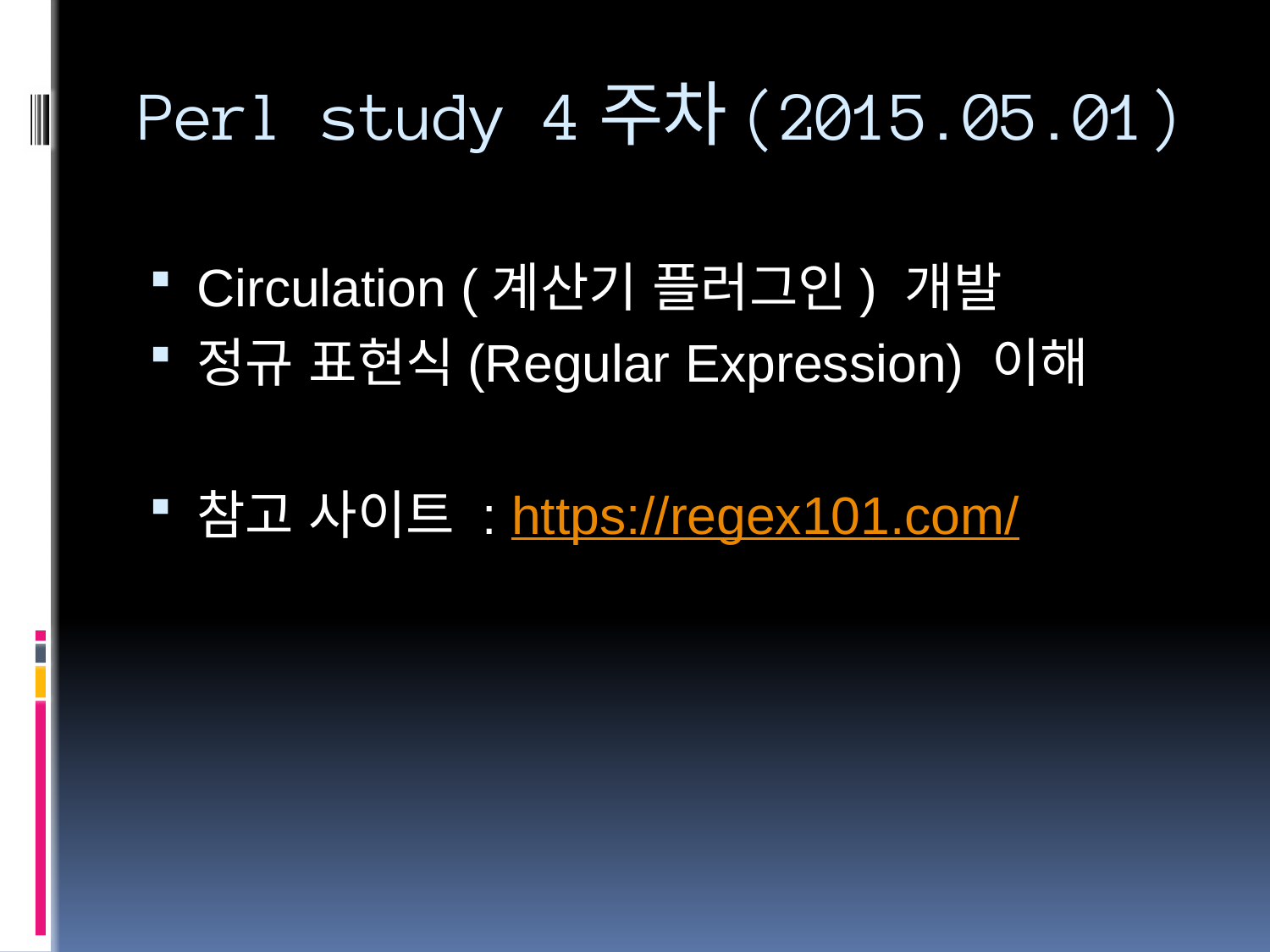

# Perl study 4주차(2015.05.01)
Circulation (계산기 플러그인) 개발
정규 표현식(Regular Expression) 이해

참고 사이트 : https://regex101.com/